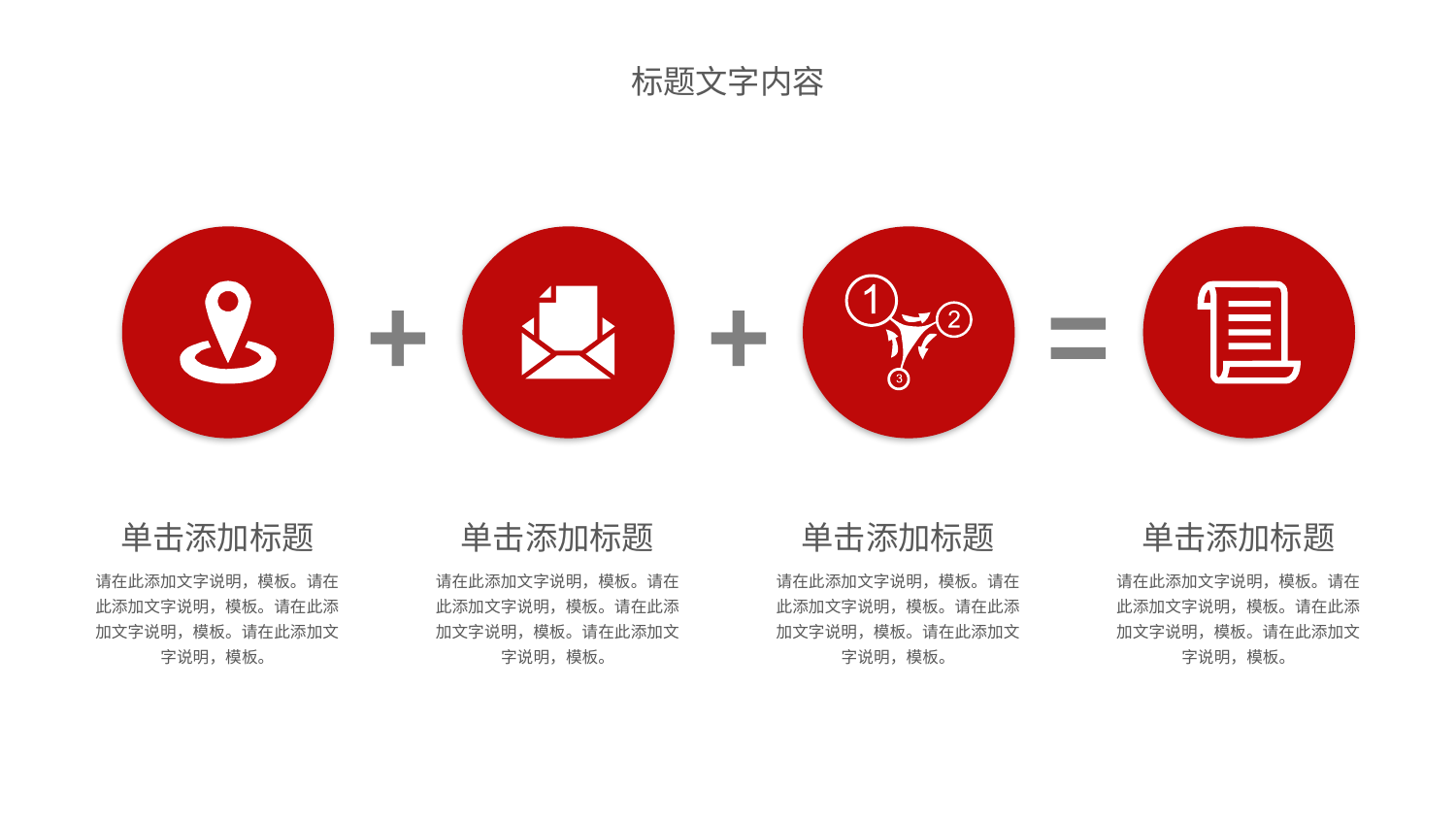

标题文字内容

+
+
=
单击添加标题
单击添加标题
单击添加标题
单击添加标题
请在此添加文字说明，模板。请在此添加文字说明，模板。请在此添加文字说明，模板。请在此添加文字说明，模板。
请在此添加文字说明，模板。请在此添加文字说明，模板。请在此添加文字说明，模板。请在此添加文字说明，模板。
请在此添加文字说明，模板。请在此添加文字说明，模板。请在此添加文字说明，模板。请在此添加文字说明，模板。
请在此添加文字说明，模板。请在此添加文字说明，模板。请在此添加文字说明，模板。请在此添加文字说明，模板。